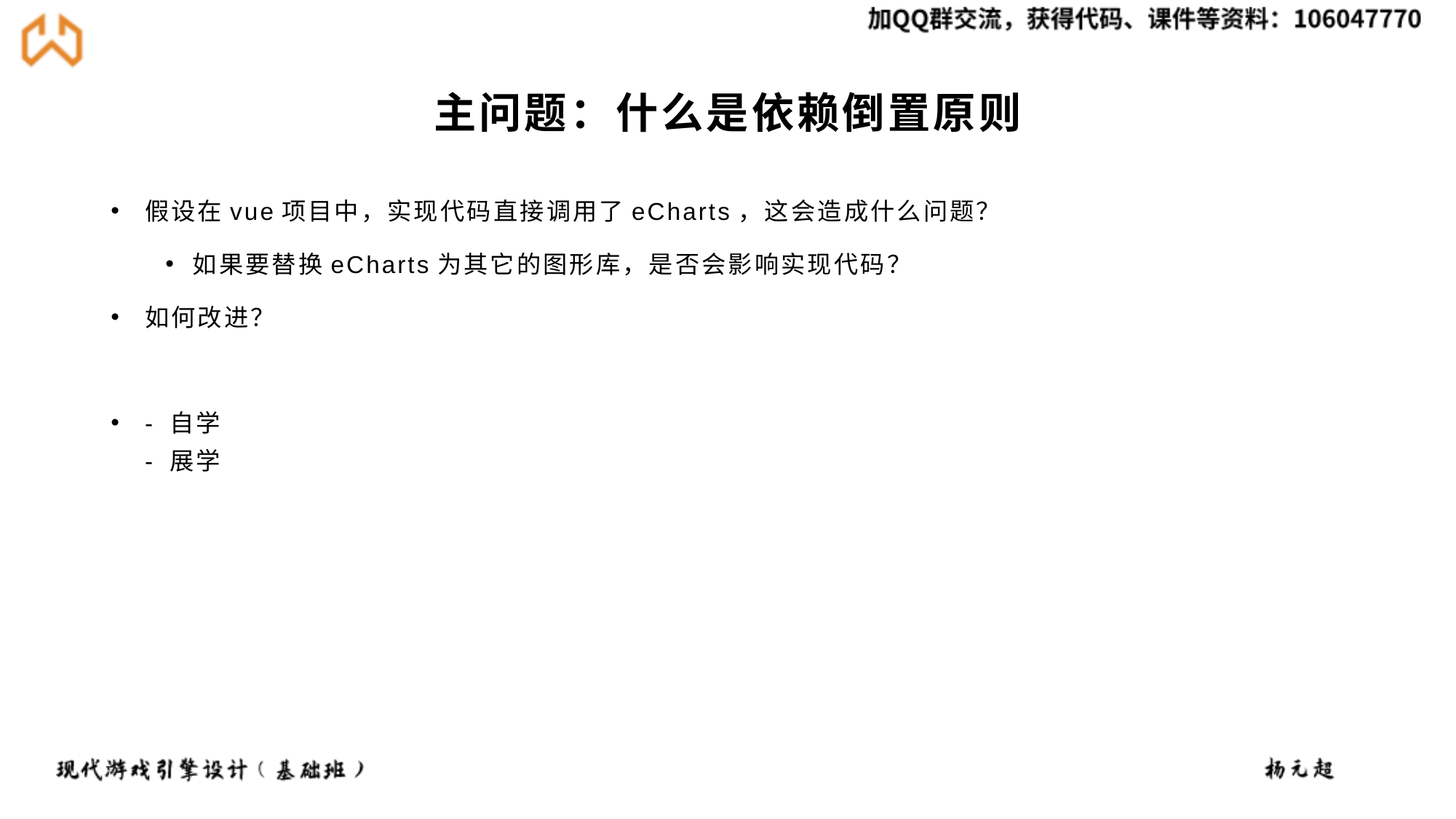

# 主问题：什么是依赖倒置原则
假设在vue项目中，实现代码直接调用了eCharts，这会造成什么问题？
如果要替换eCharts为其它的图形库，是否会影响实现代码？
如何改进？

- 自学
- 展学